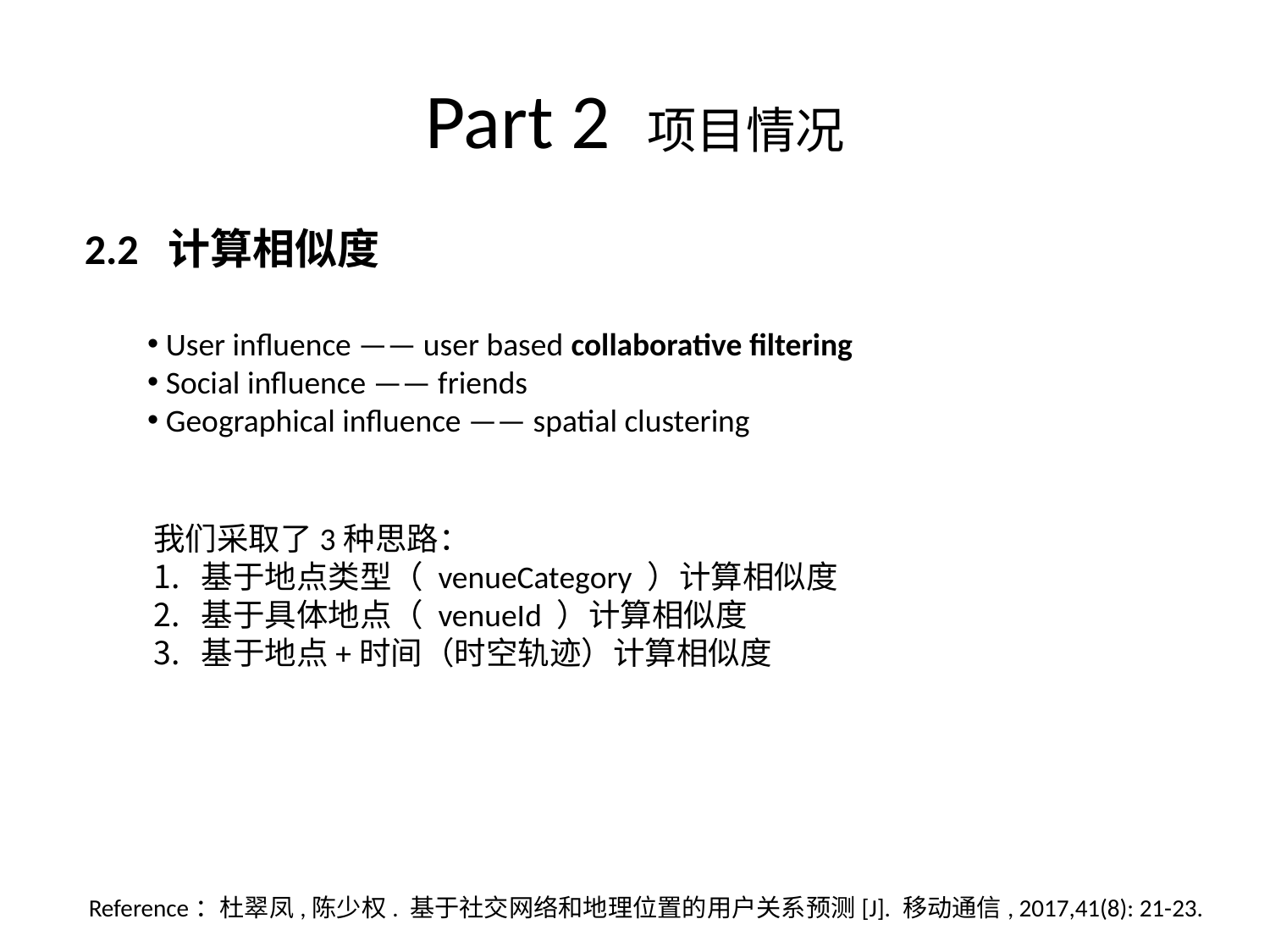

# Part 2 项目情况
2.2  计算相似度
 User influence —— user based collaborative filtering
 Social influence —— friends
 Geographical influence —— spatial clustering
我们采取了3种思路：
基于地点类型（ venueCategory ）计算相似度
基于具体地点（ venueId ）计算相似度
基于地点+时间（时空轨迹）计算相似度

Reference：杜翠凤,陈少权. 基于社交网络和地理位置的用户关系预测[J]. 移动通信, 2017,41(8): 21-23.